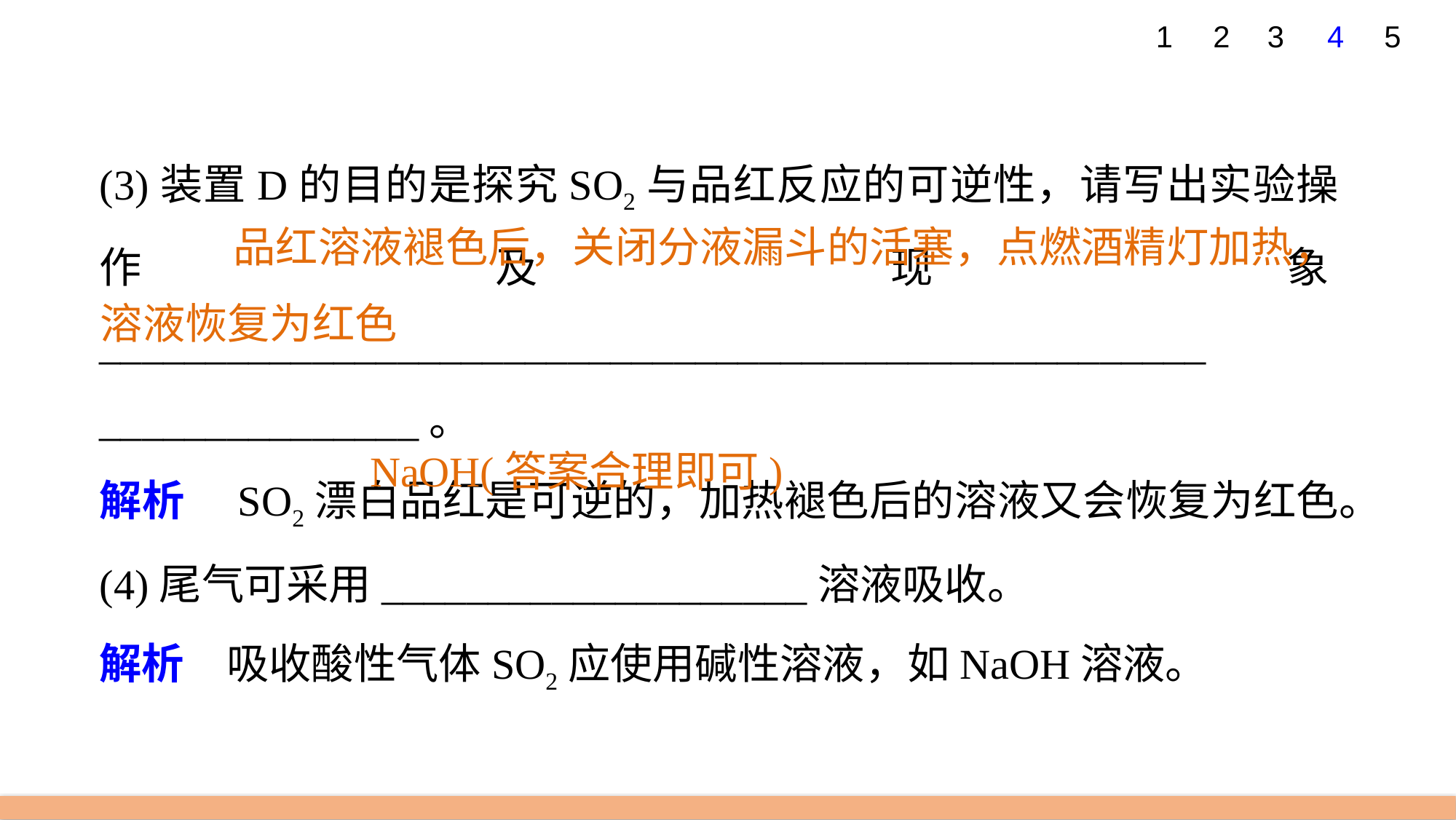

1
2
3
4
5
(3)装置D的目的是探究SO2与品红反应的可逆性，请写出实验操作及现象____________________________________________________
_______________。
解析　SO2漂白品红是可逆的，加热褪色后的溶液又会恢复为红色。
(4)尾气可采用____________________溶液吸收。
解析　吸收酸性气体SO2应使用碱性溶液，如NaOH溶液。
             品红溶液褪色后，关闭分液漏斗的活塞，点燃酒精灯加热，溶液恢复为红色
NaOH(答案合理即可)